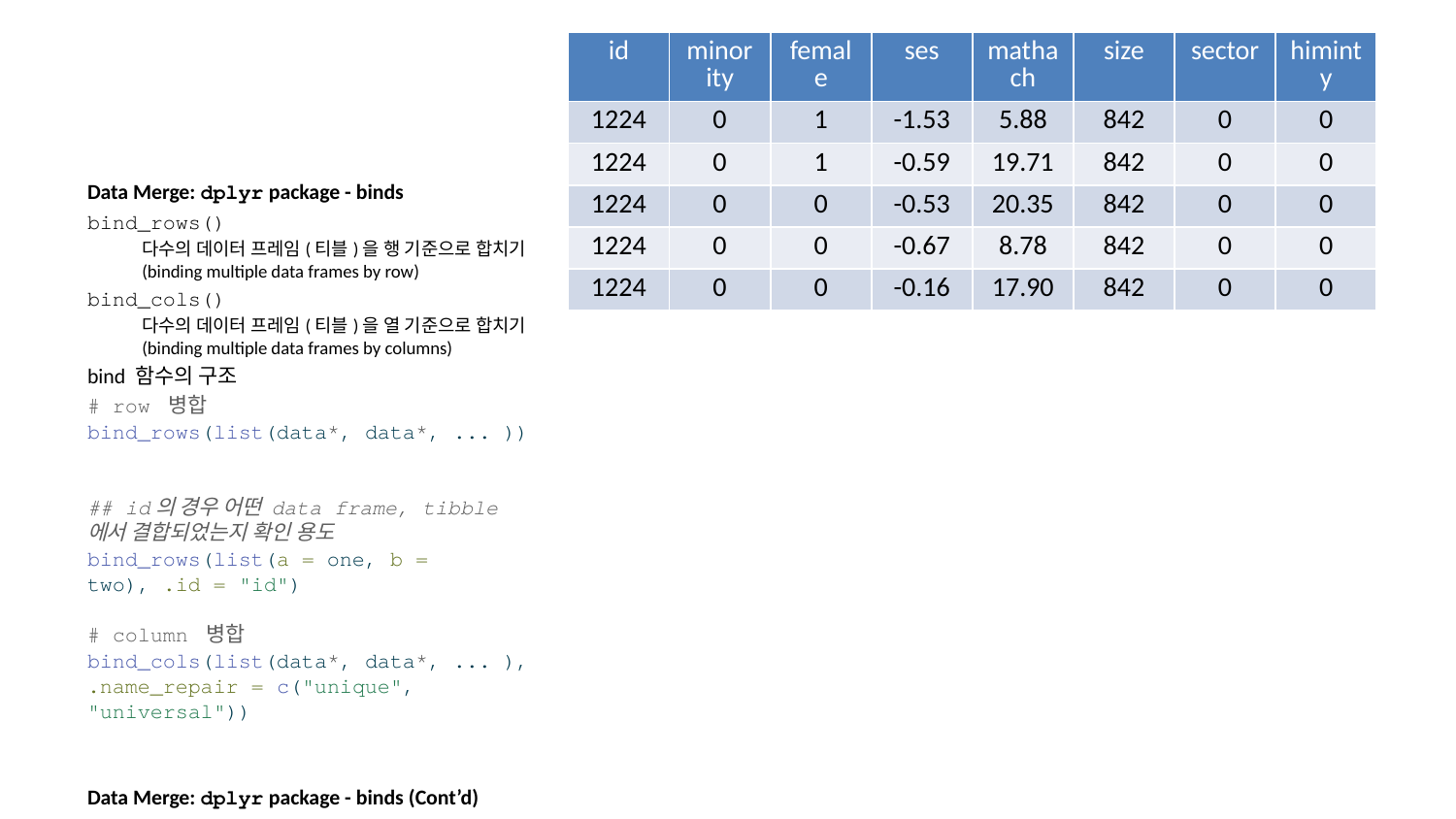

| id | minority | female | ses | mathach | size | sector | himinty |
| --- | --- | --- | --- | --- | --- | --- | --- |
| 1224 | 0 | 1 | -1.53 | 5.88 | 842 | 0 | 0 |
| 1224 | 0 | 1 | -0.59 | 19.71 | 842 | 0 | 0 |
| 1224 | 0 | 0 | -0.53 | 20.35 | 842 | 0 | 0 |
| 1224 | 0 | 0 | -0.67 | 8.78 | 842 | 0 | 0 |
| 1224 | 0 | 0 | -0.16 | 17.90 | 842 | 0 | 0 |
Data Merge: dplyr package - binds
bind_rows()
다수의 데이터 프레임(티블)을 행 기준으로 합치기 (binding multiple data frames by row)
bind_cols()
다수의 데이터 프레임(티블)을 열 기준으로 합치기 (binding multiple data frames by columns)
bind 함수의 구조
# row 병합 bind_rows(list(data*, data*, ... )) ## id의 경우 어떤 data frame, tibble에서 결합되었는지 확인 용도 bind_rows(list(a = one, b = two), .id = "id") # column 병합 bind_cols(list(data*, data*, ... ), .name_repair = c("unique", "universal"))
Data Merge: dplyr package - binds (Cont’d)

출처
Data Merge: data_lv1 and data_lv2
Pipe Operator: %>%
(lhs %>% rhs)는 lhs의 결과를 rhs의 첫번째 변수로 넘겨주는 역할. '.'은 앞의 값의 위치를 구체적으로 지정하기 위해 사용 (단축키: ctrl + shift + m (mac: cmd + shift + m))
x %>% f is equivalent to f(x)
x %>% f(y) is equivalent to f(x, y)
x %>% f(y, .) is equivalent to f(y, x)
data_lv1와 data_lv2 데이터 병합
data_merged <- data_lv1 %>%
  left_join(data_lv2, by = "id")
head(data_merged, 5)